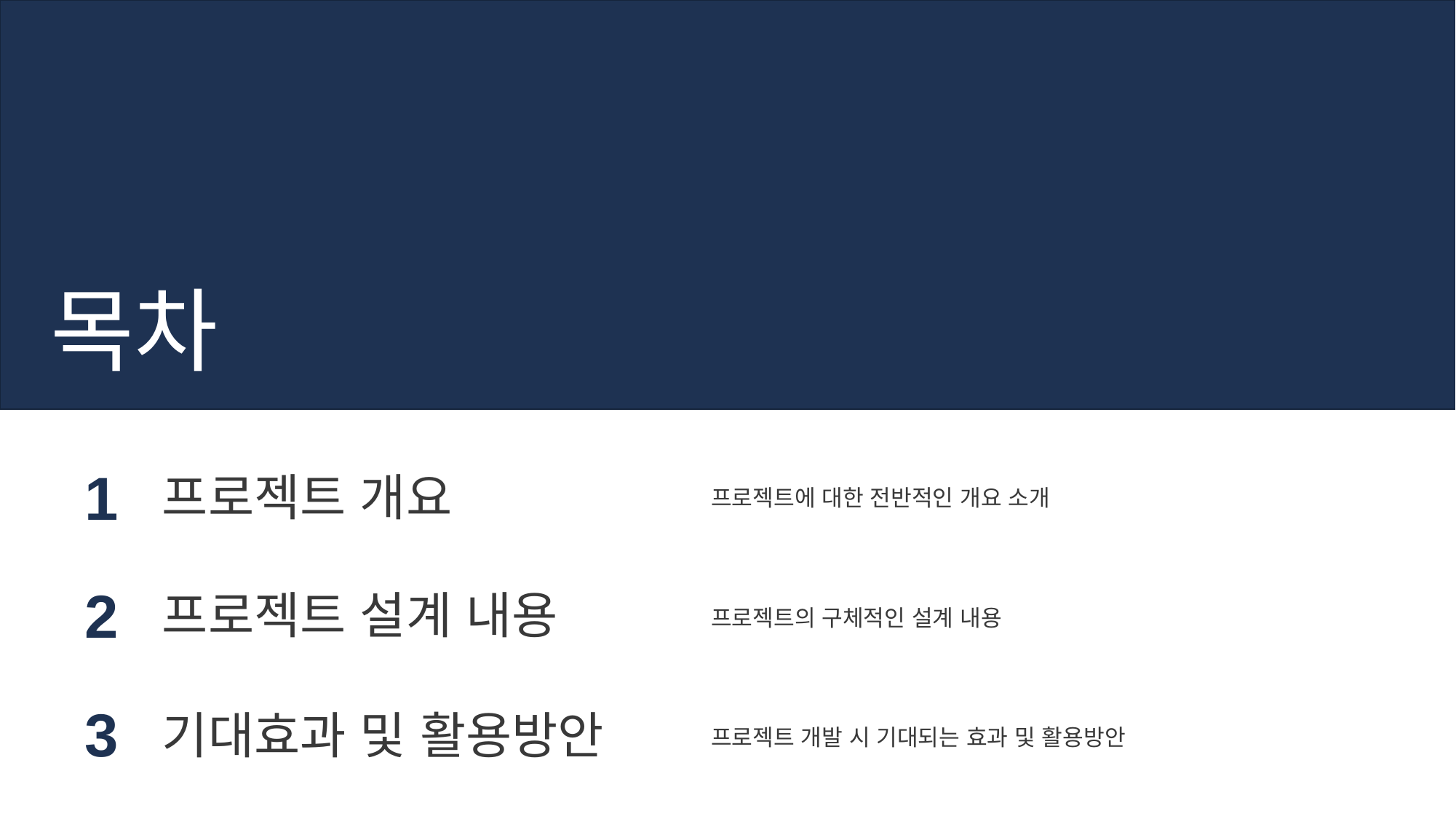

목차
1
프로젝트 개요
프로젝트에 대한 전반적인 개요 소개
2
프로젝트 설계 내용
프로젝트의 구체적인 설계 내용
3
기대효과 및 활용방안
프로젝트 개발 시 기대되는 효과 및 활용방안